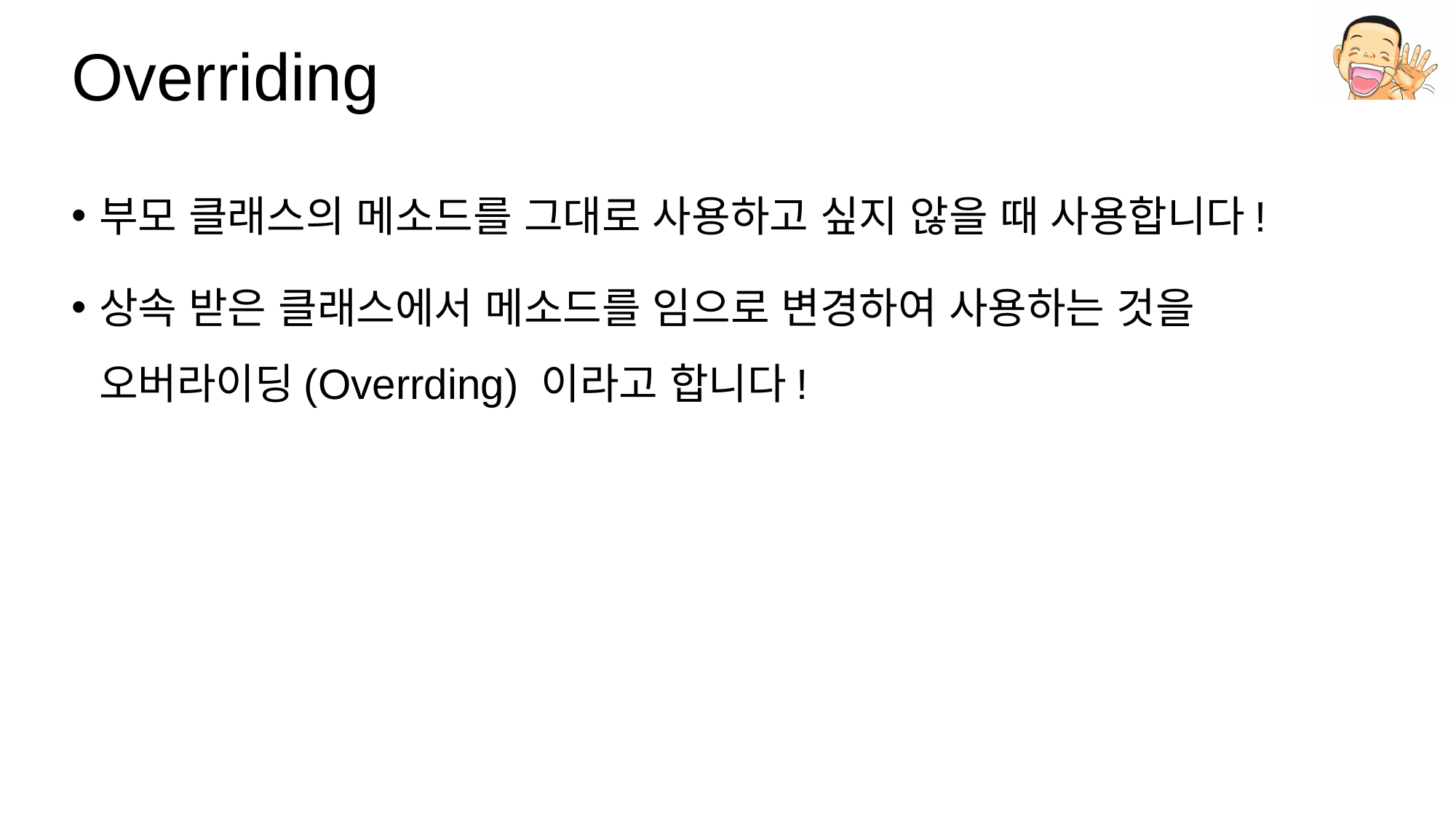

# Overriding
부모 클래스의 메소드를 그대로 사용하고 싶지 않을 때 사용합니다!
상속 받은 클래스에서 메소드를 임으로 변경하여 사용하는 것을 오버라이딩(Overrding) 이라고 합니다!